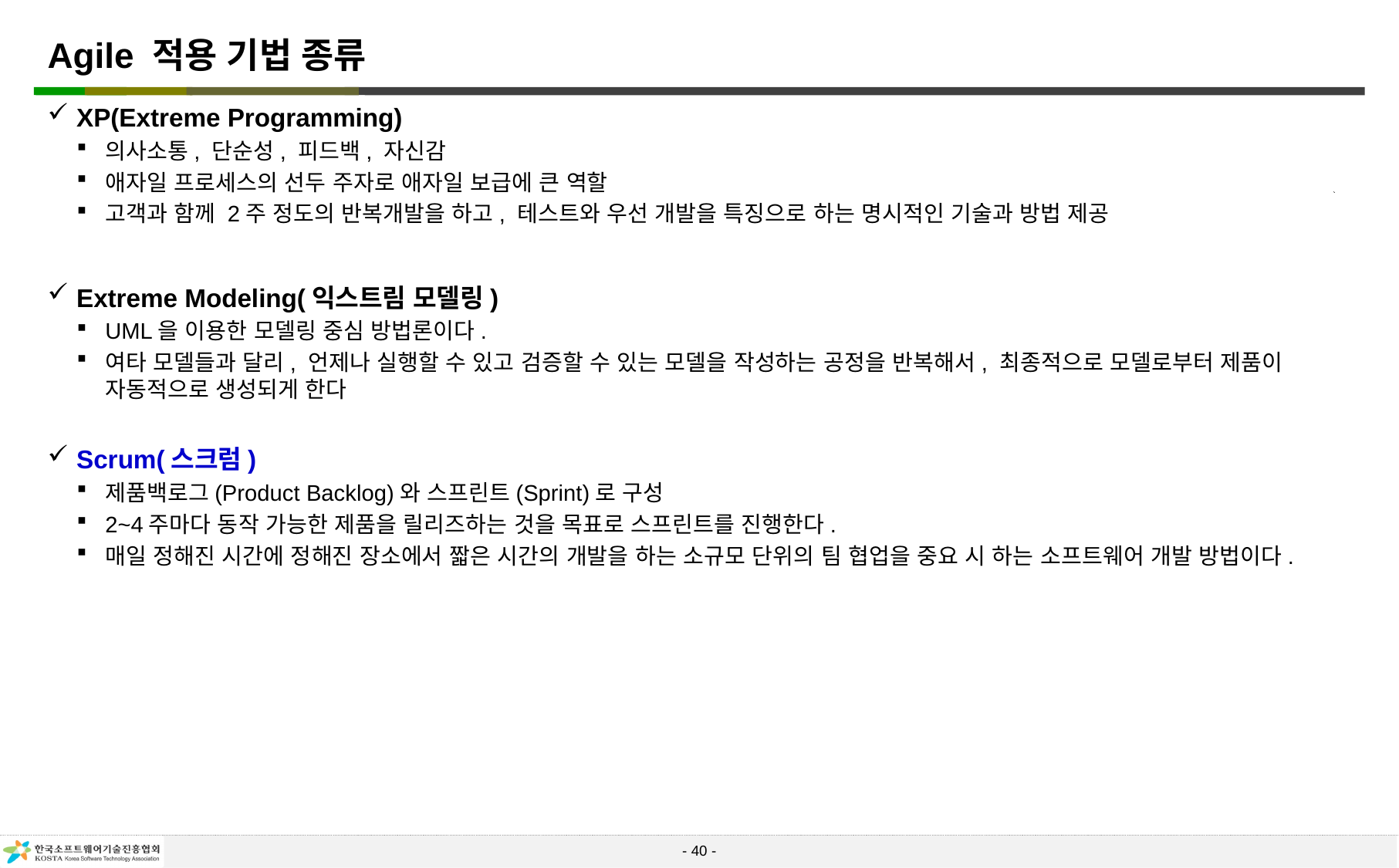

# Agile 적용 기법 종류
XP(Extreme Programming)
의사소통, 단순성, 피드백, 자신감
애자일 프로세스의 선두 주자로 애자일 보급에 큰 역할
고객과 함께 2주 정도의 반복개발을 하고, 테스트와 우선 개발을 특징으로 하는 명시적인 기술과 방법 제공

Extreme Modeling(익스트림 모델링)
UML을 이용한 모델링 중심 방법론이다.
여타 모델들과 달리, 언제나 실행할 수 있고 검증할 수 있는 모델을 작성하는 공정을 반복해서, 최종적으로 모델로부터 제품이 자동적으로 생성되게 한다

Scrum(스크럼)
제품백로그(Product Backlog)와 스프린트(Sprint)로 구성
2~4주마다 동작 가능한 제품을 릴리즈하는 것을 목표로 스프린트를 진행한다.
매일 정해진 시간에 정해진 장소에서 짧은 시간의 개발을 하는 소규모 단위의 팀 협업을 중요 시 하는 소프트웨어 개발 방법이다.